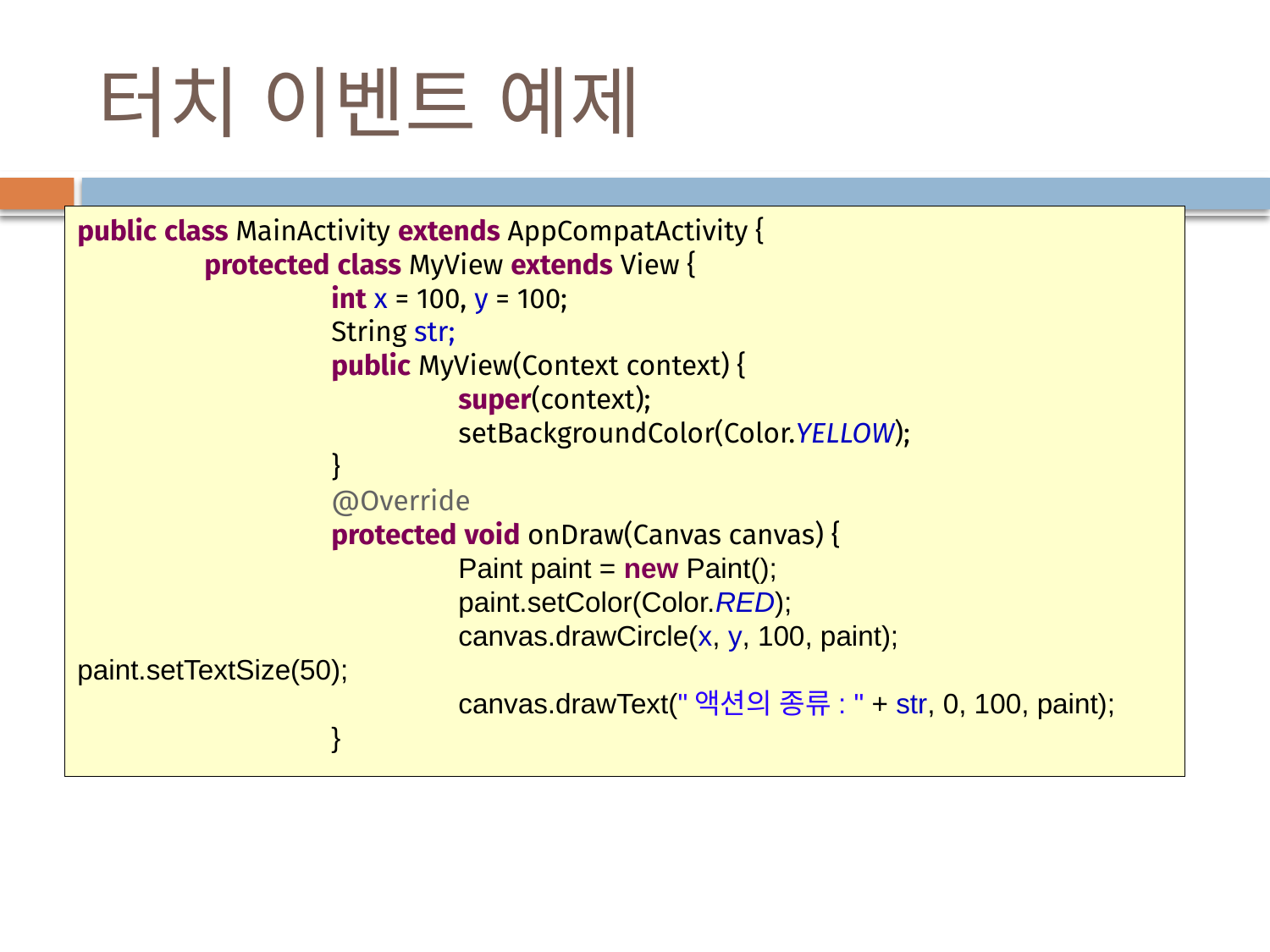

# 터치 이벤트 예제
public class MainActivity extends AppCompatActivity {
	protected class MyView extends View {
		int x = 100, y = 100;
		String str;
		public MyView(Context context) {
			super(context);
			setBackgroundColor(Color.YELLOW);
		}
		@Override
		protected void onDraw(Canvas canvas) {
			Paint paint = new Paint();
			paint.setColor(Color.RED);
			canvas.drawCircle(x, y, 100, paint);
paint.setTextSize(50);
			canvas.drawText("액션의 종류: " + str, 0, 100, paint);
		}